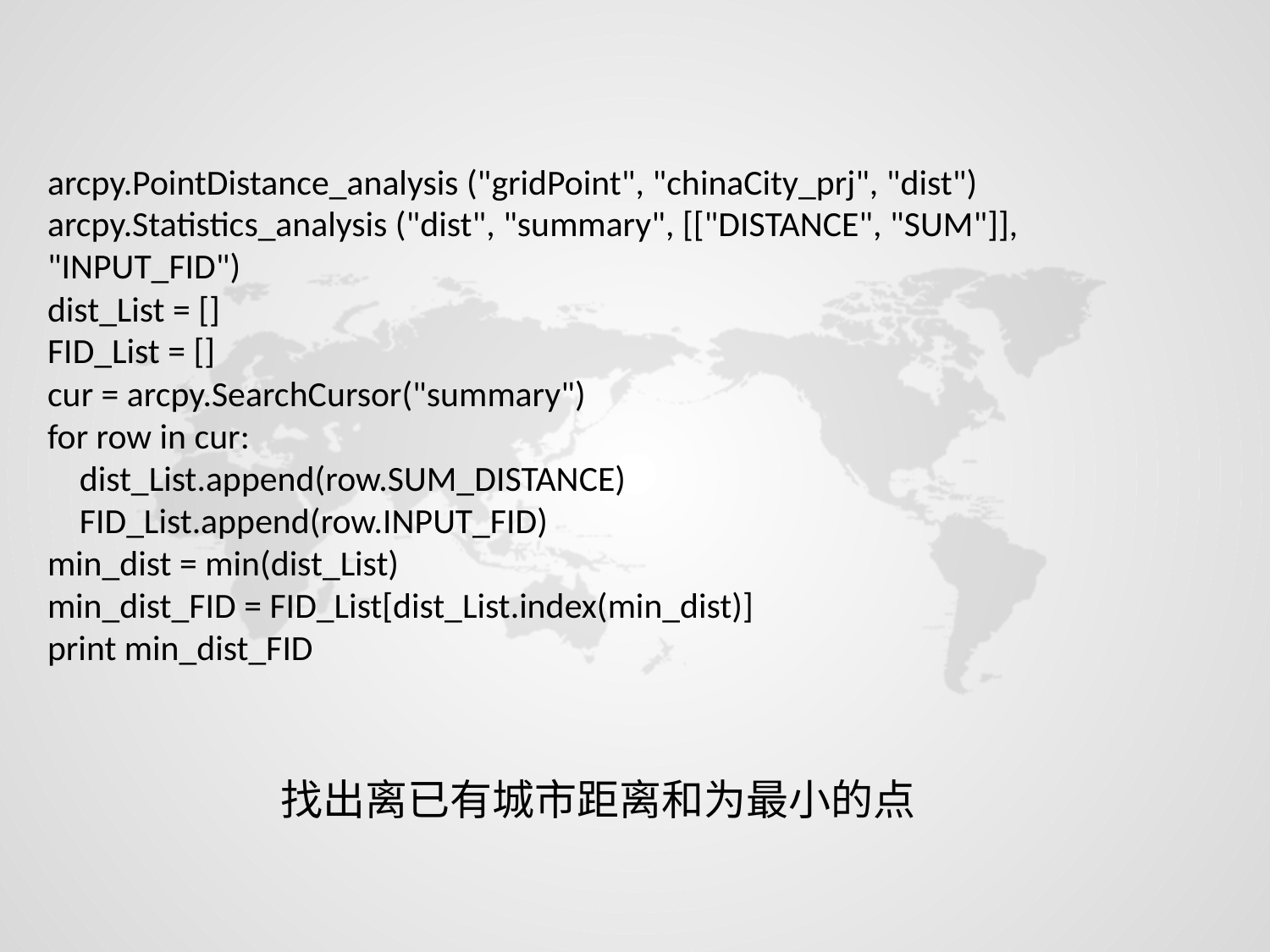

arcpy.PointDistance_analysis ("gridPoint", "chinaCity_prj", "dist")
arcpy.Statistics_analysis ("dist", "summary", [["DISTANCE", "SUM"]], "INPUT_FID")
dist_List = []
FID_List = []
cur = arcpy.SearchCursor("summary")
for row in cur:
    dist_List.append(row.SUM_DISTANCE)
    FID_List.append(row.INPUT_FID)
min_dist = min(dist_List)
min_dist_FID = FID_List[dist_List.index(min_dist)]
print min_dist_FID
找出离已有城市距离和为最小的点